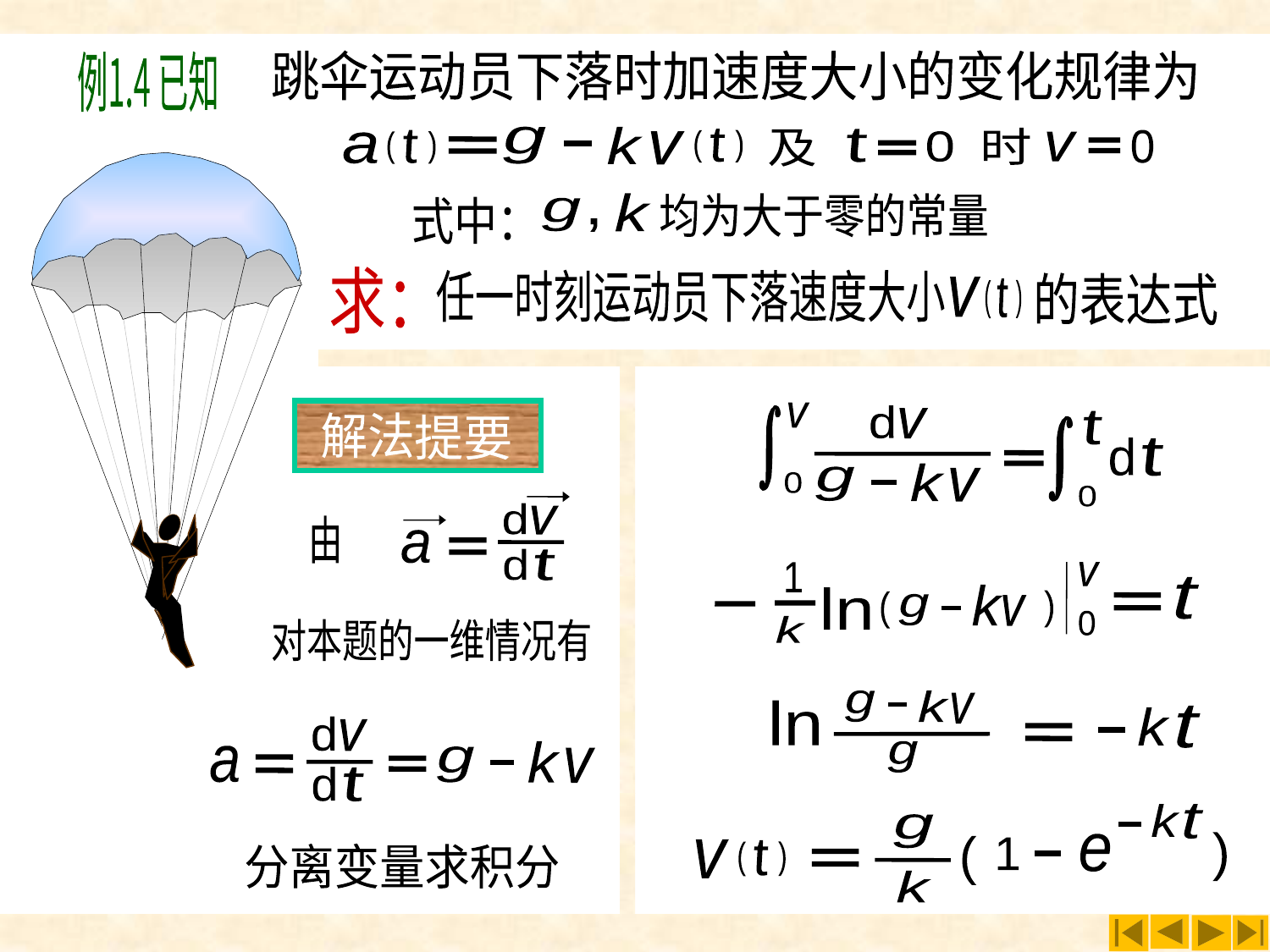

跳伞运动员下落时加速度大小的变化规律为
例1.4 已知
g
k
t
(
(
v
t
(
(
a

-
时
t
0

及
0
v

均为大于零的常量
k
g
,
式中：
求：
任一时刻运动员下落速度大小
的表达式
v
t
(
(

积分例二

解法
提要

d
v

a

d
t
由
对本题的一维情况有
d
v
k
g
v
-
a

d
t
v

0
t

0
d
v

k
g
v
-
d
t

v
1
t
k
g
v
-
ln
(
(

0
k
g
k
v
ln
-
t
k
-

g
k
t
-
e
(
(
1
-
g
v
t
(
(

k
分离变量求积分